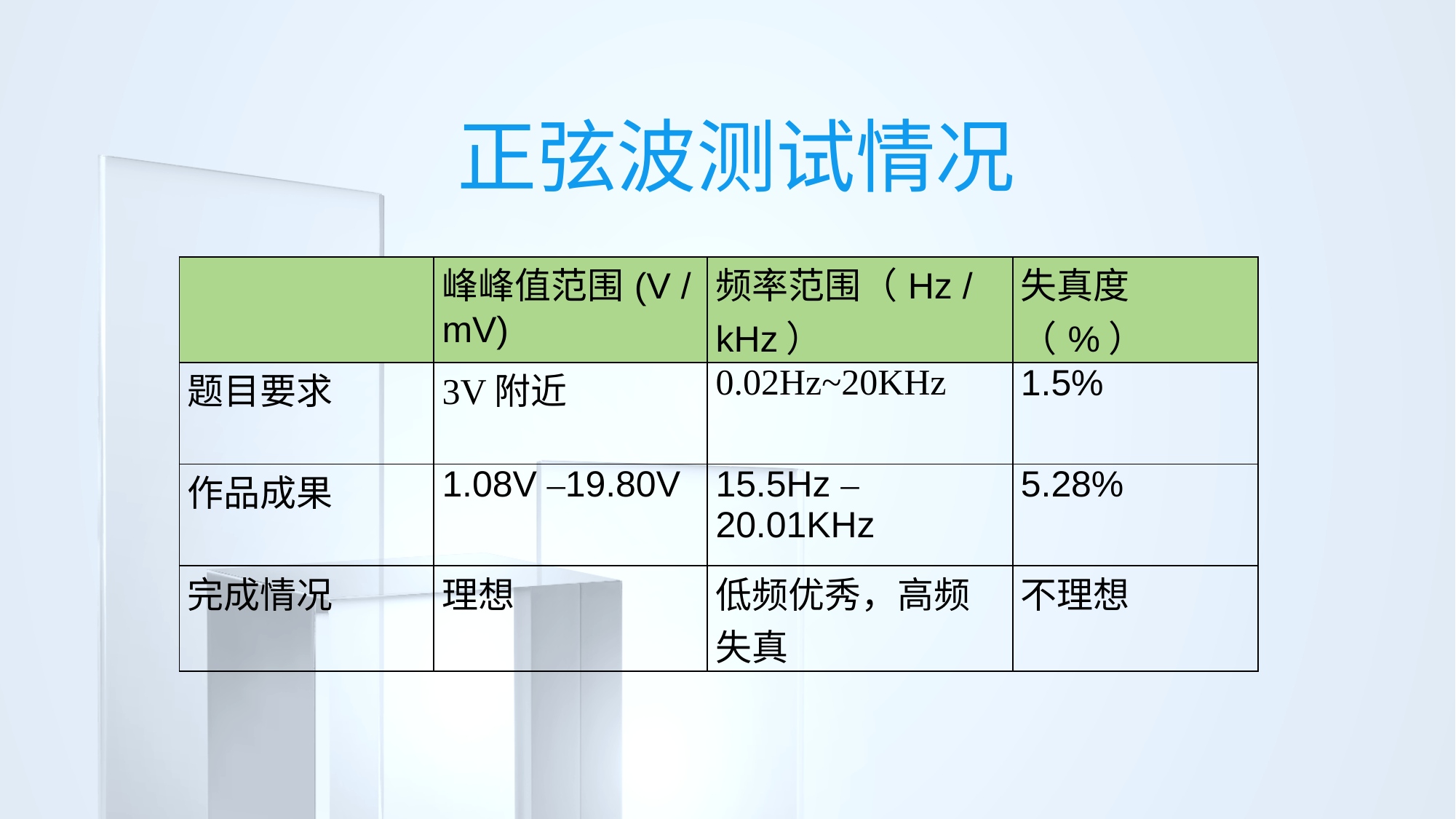

正弦波测试情况
|  | 峰峰值范围(V / mV) | 频率范围（Hz / kHz） | 失真度（%） |
| --- | --- | --- | --- |
| 题目要求 | 3V附近 | 0.02Hz~20KHz | 1.5% |
| 作品成果 | 1.08V –19.80V | 15.5Hz –20.01KHz | 5.28% |
| 完成情况 | 理想 | 低频优秀，高频失真 | 不理想 |